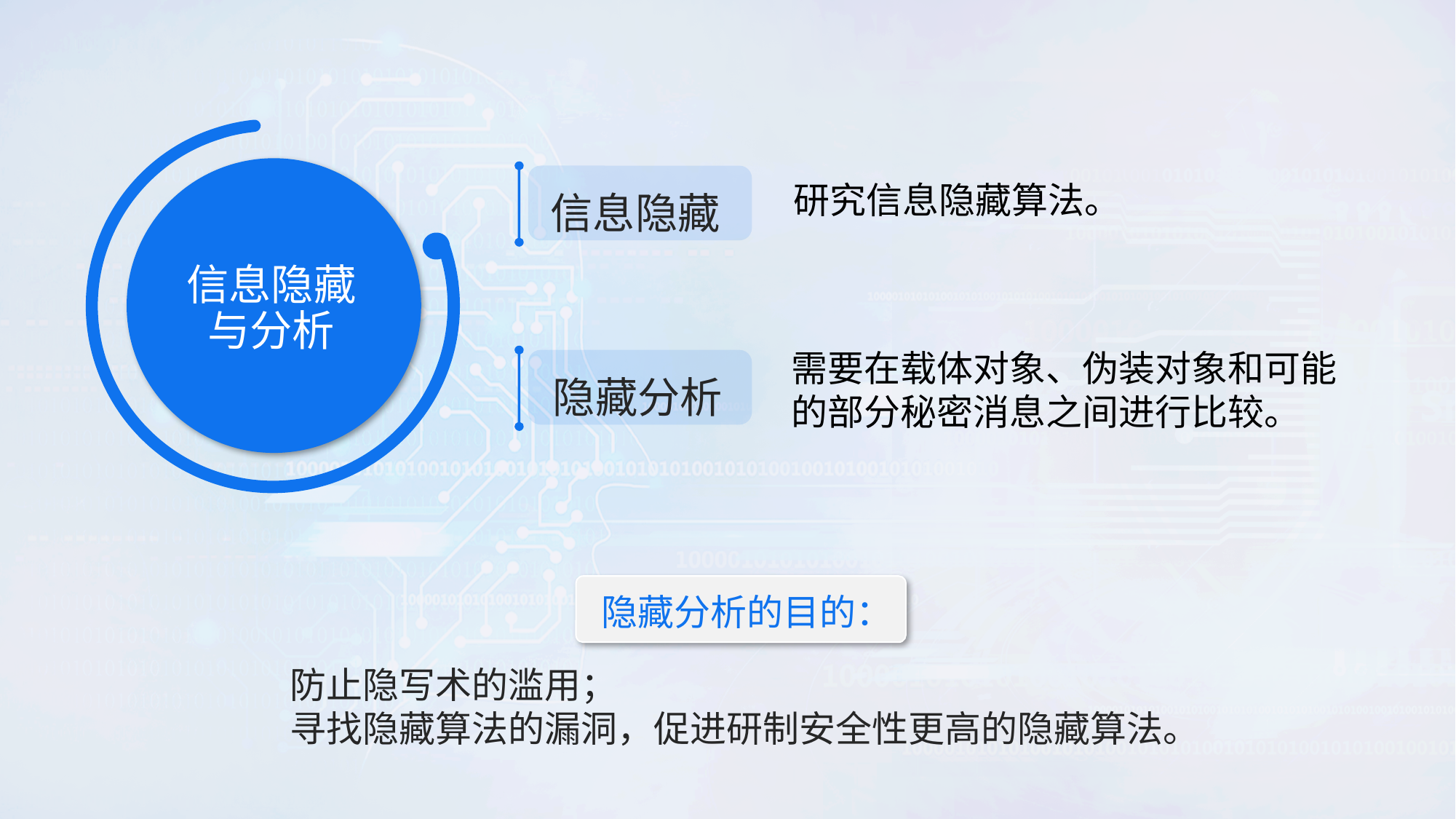

信息隐藏

信息隐藏与分析
研究信息隐藏算法。
隐藏分析

需要在载体对象、伪装对象和可能的部分秘密消息之间进行比较。

隐藏分析的目的：
防止隐写术的滥用；
寻找隐藏算法的漏洞，促进研制安全性更高的隐藏算法。